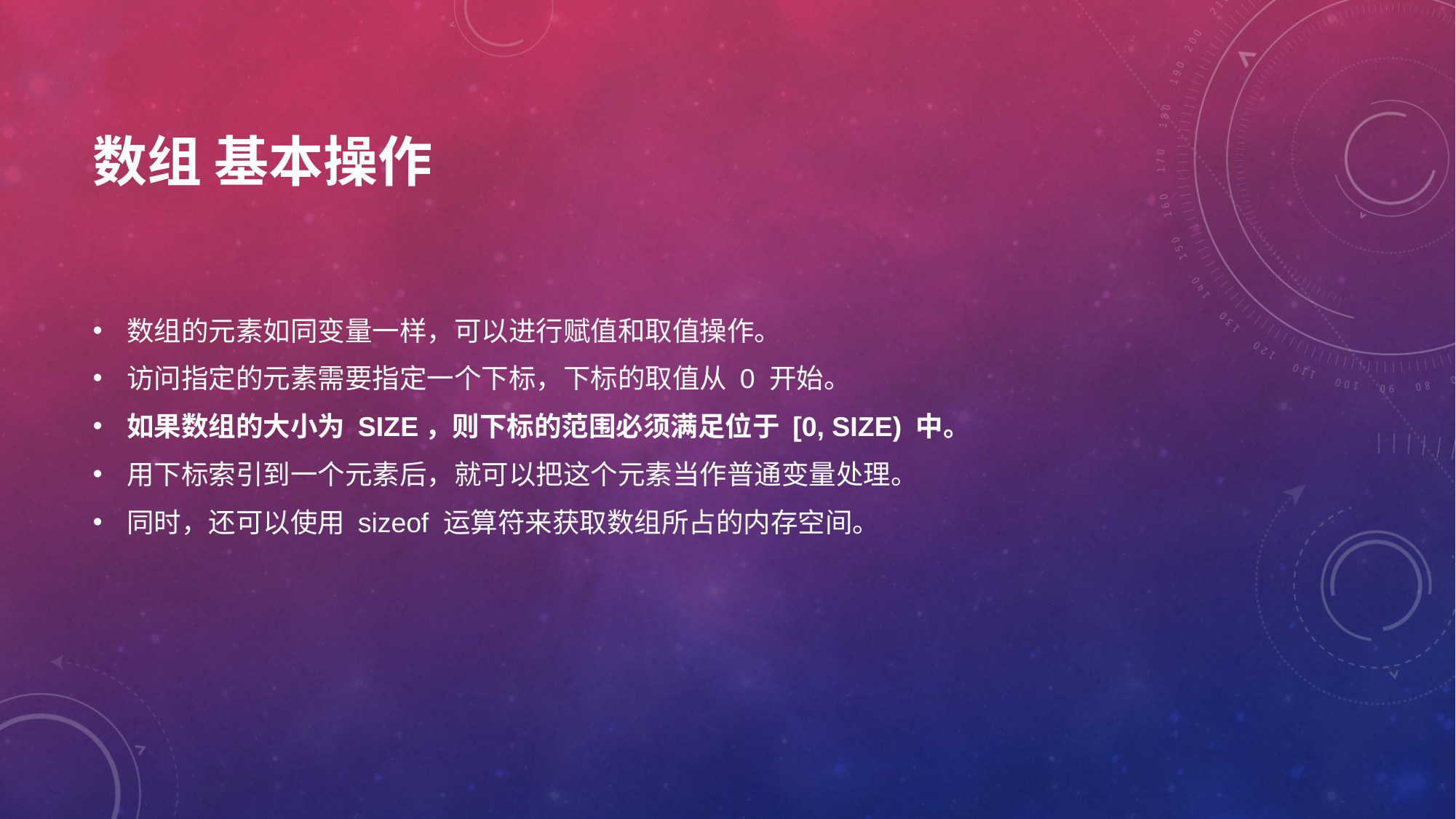

# 数组 基本操作
数组的元素如同变量一样，可以进行赋值和取值操作。
访问指定的元素需要指定一个下标，下标的取值从 0 开始。
如果数组的大小为 SIZE，则下标的范围必须满足位于 [0, SIZE) 中。
用下标索引到一个元素后，就可以把这个元素当作普通变量处理。
同时，还可以使用 sizeof 运算符来获取数组所占的内存空间。